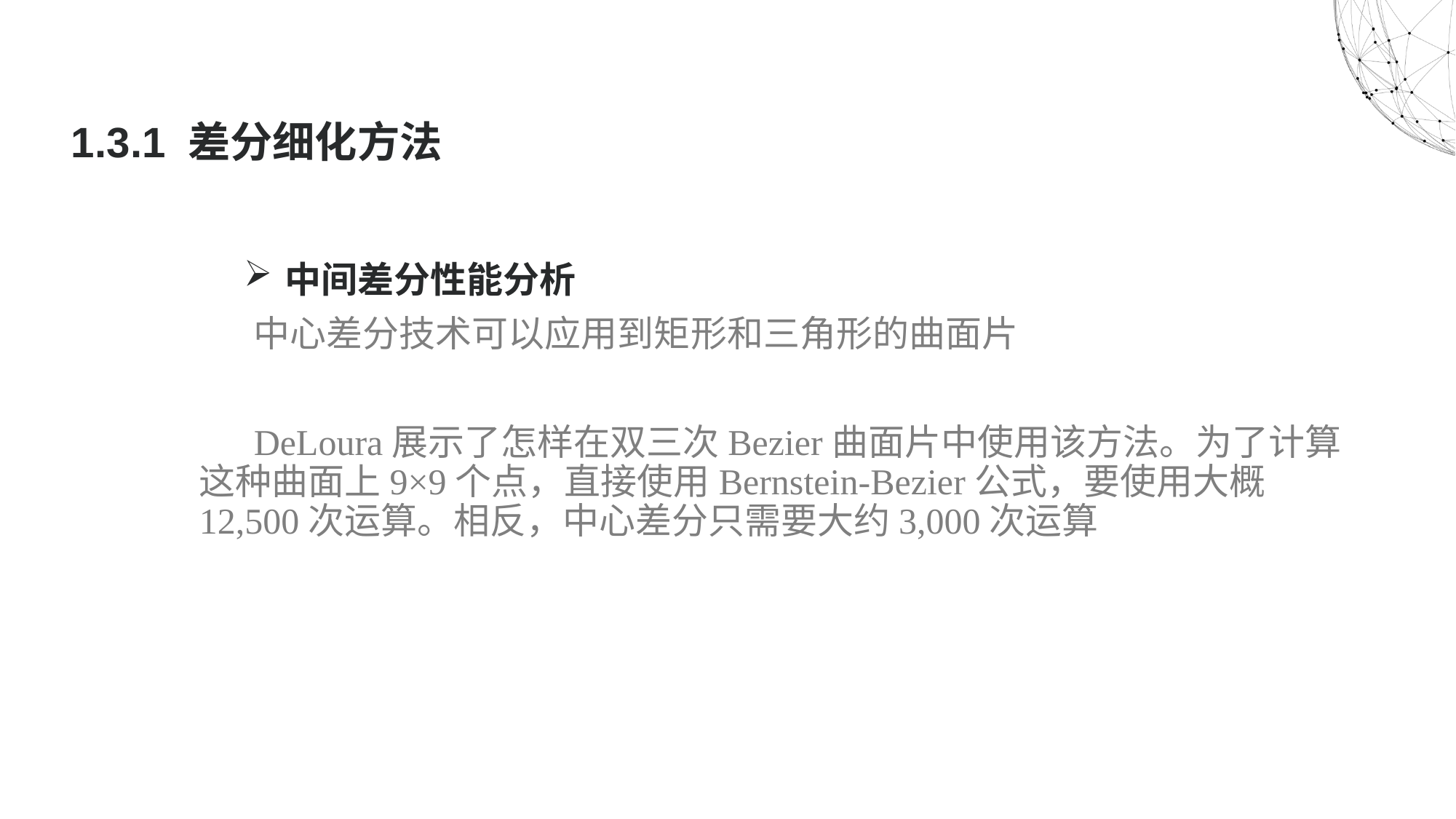

1.3.1 差分细化方法
中间差分性能分析
中心差分技术可以应用到矩形和三角形的曲面片

DeLoura展示了怎样在双三次Bezier曲面片中使用该方法。为了计算这种曲面上9×9个点，直接使用Bernstein-Bezier公式，要使用大概12,500次运算。相反，中心差分只需要大约3,000次运算